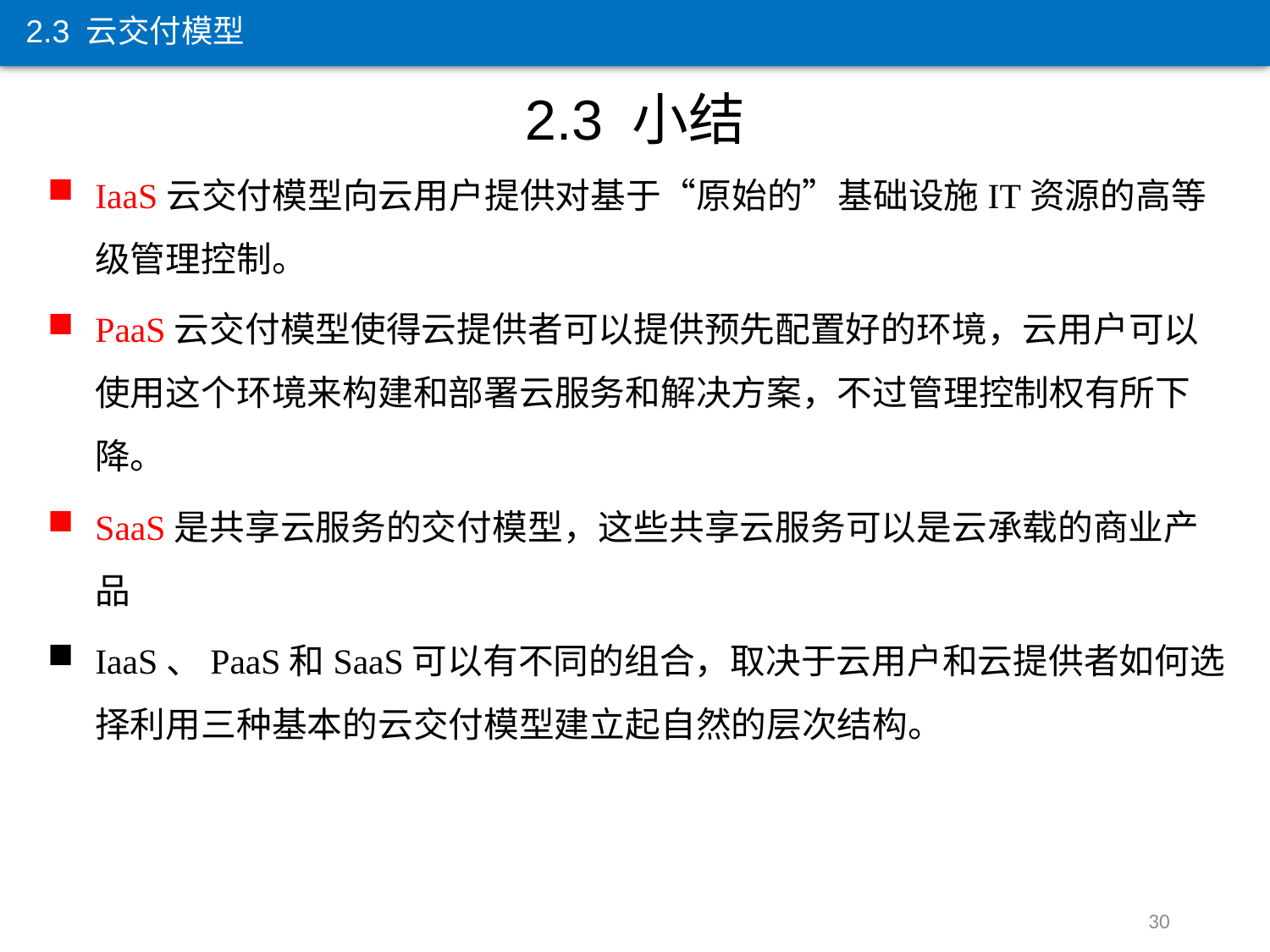

2.3 云交付模型
2.3 小结
IaaS云交付模型向云用户提供对基于“原始的”基础设施IT资源的高等级管理控制。
PaaS云交付模型使得云提供者可以提供预先配置好的环境，云用户可以使用这个环境来构建和部署云服务和解决方案，不过管理控制权有所下降。
SaaS是共享云服务的交付模型，这些共享云服务可以是云承载的商业产品
IaaS、PaaS和SaaS可以有不同的组合，取决于云用户和云提供者如何选择利用三种基本的云交付模型建立起自然的层次结构。
30